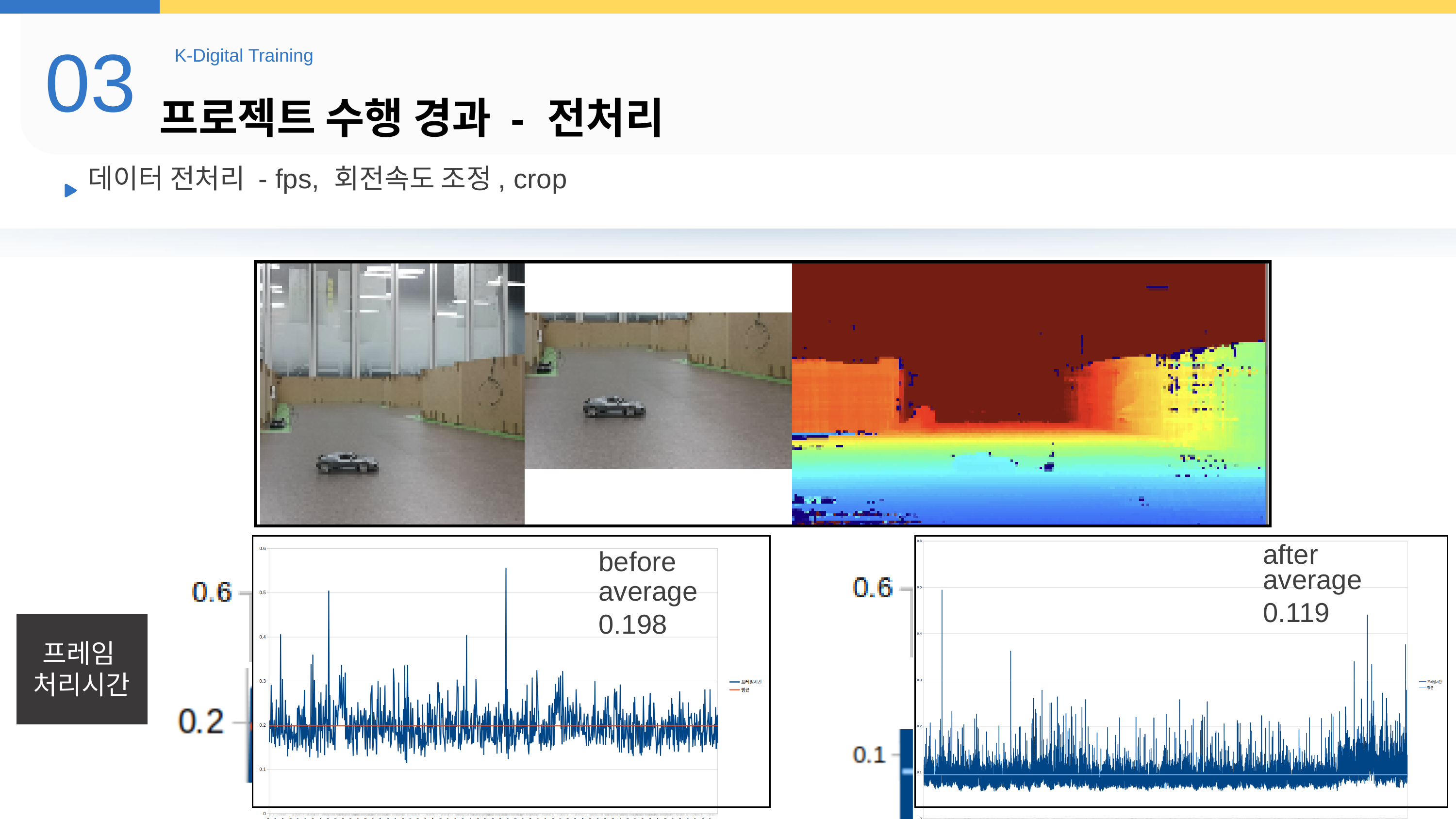

03

K-Digital Training
프로젝트 수행 경과 - 전처리

데이터 전처리 - fps, 회전속도 조정, crop

after

average
0.119

before

average
0.198

프레임
처리시간